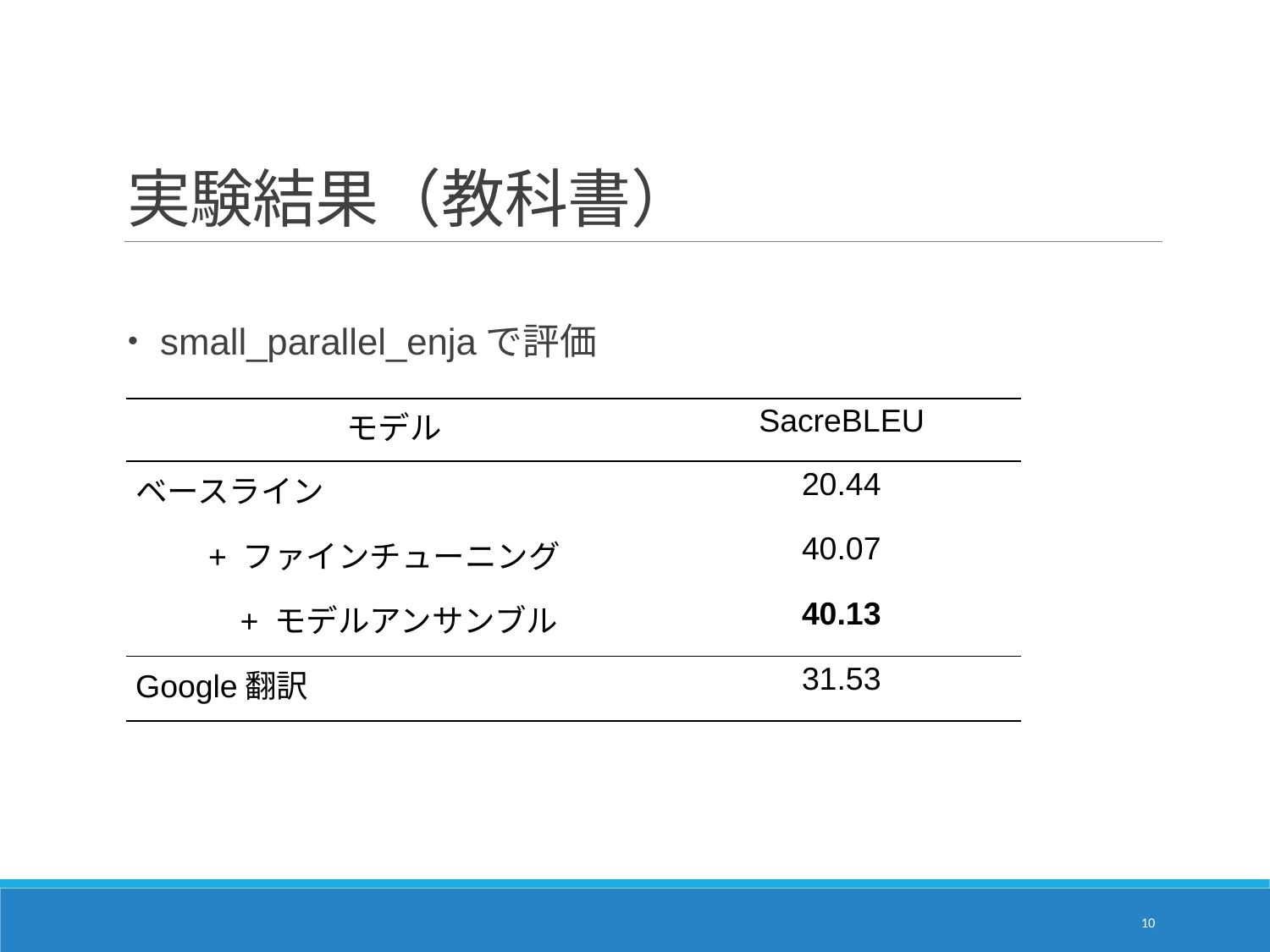

# 実験結果（教科書）
・small_parallel_enjaで評価

| モデル | SacreBLEU |
| --- | --- |
| ベースライン | 20.44 |
| + ファインチューニング | 40.07 |
| + モデルアンサンブル | 40.13 |
| Google翻訳 | 31.53 |
10